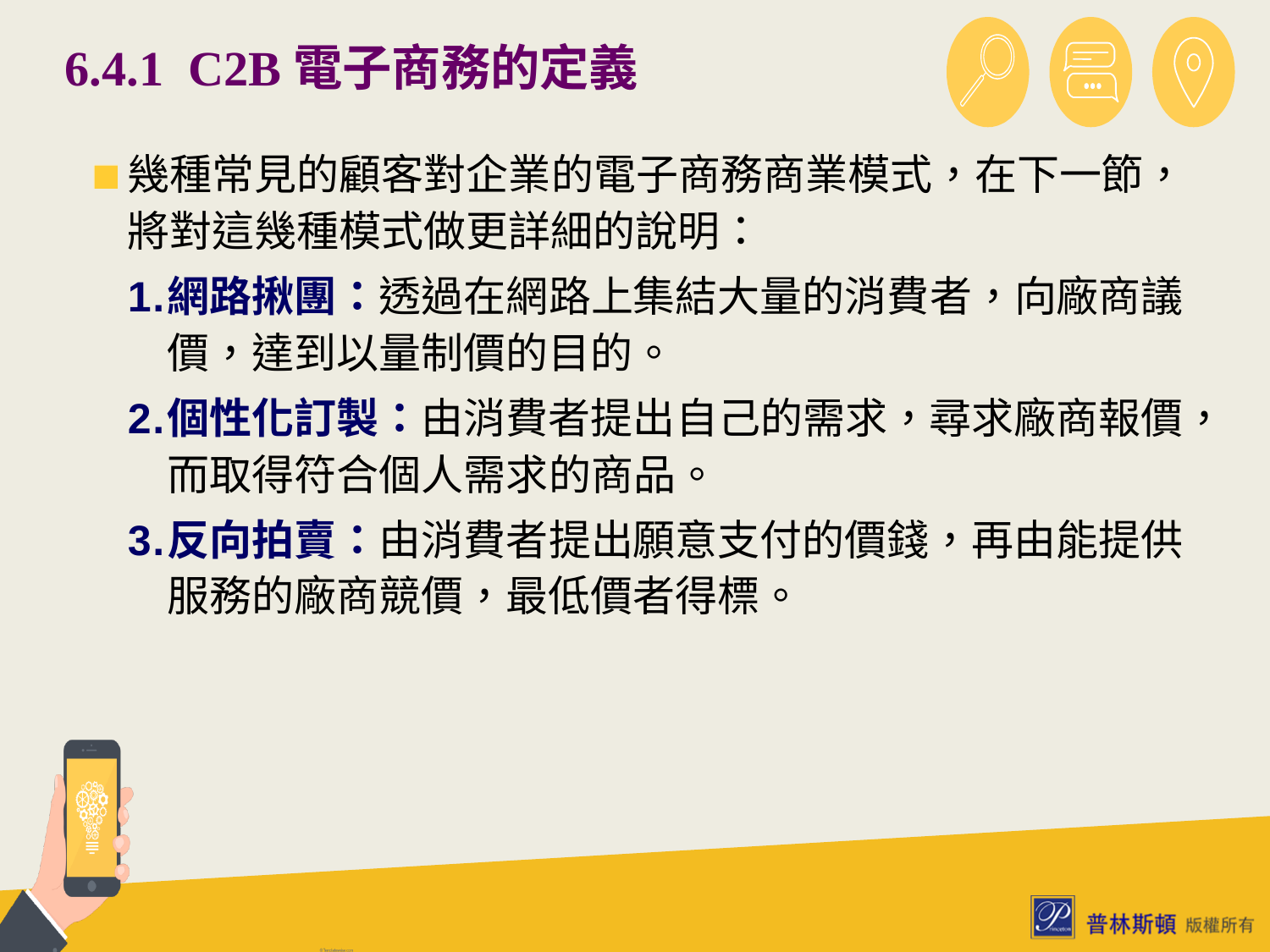

# 6.4.1  C2B電子商務的定義
幾種常見的顧客對企業的電子商務商業模式，在下一節，將對這幾種模式做更詳細的說明：
網路揪團：透過在網路上集結大量的消費者，向廠商議價，達到以量制價的目的。
個性化訂製：由消費者提出自己的需求，尋求廠商報價，而取得符合個人需求的商品。
反向拍賣：由消費者提出願意支付的價錢，再由能提供服務的廠商競價，最低價者得標。